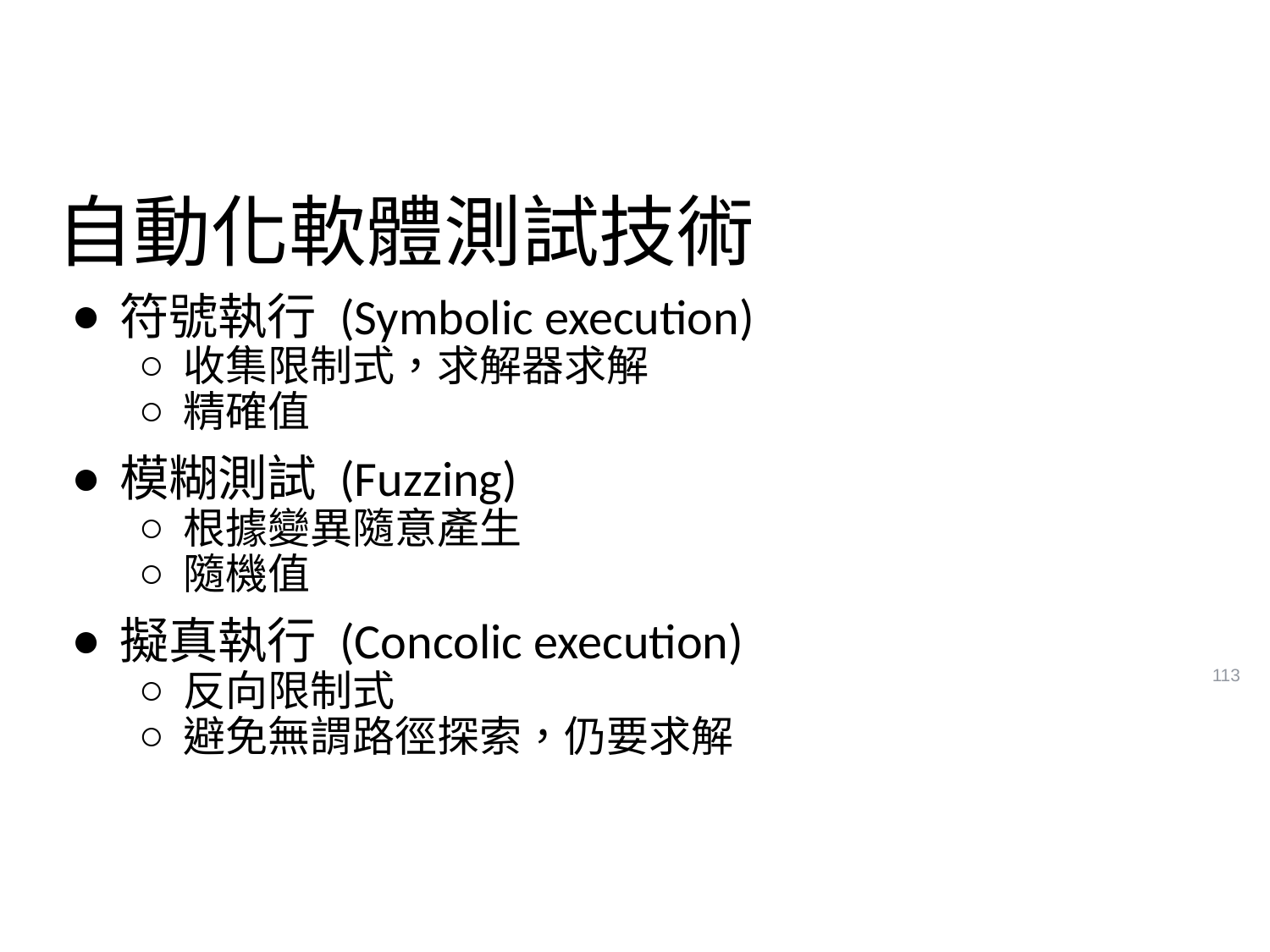

# 自動化軟體測試技術
符號執行 (Symbolic execution)
收集限制式，求解器求解
精確值
模糊測試 (Fuzzing)
根據變異隨意產生
隨機值
擬真執行 (Concolic execution)
反向限制式
避免無謂路徑探索，仍要求解
113